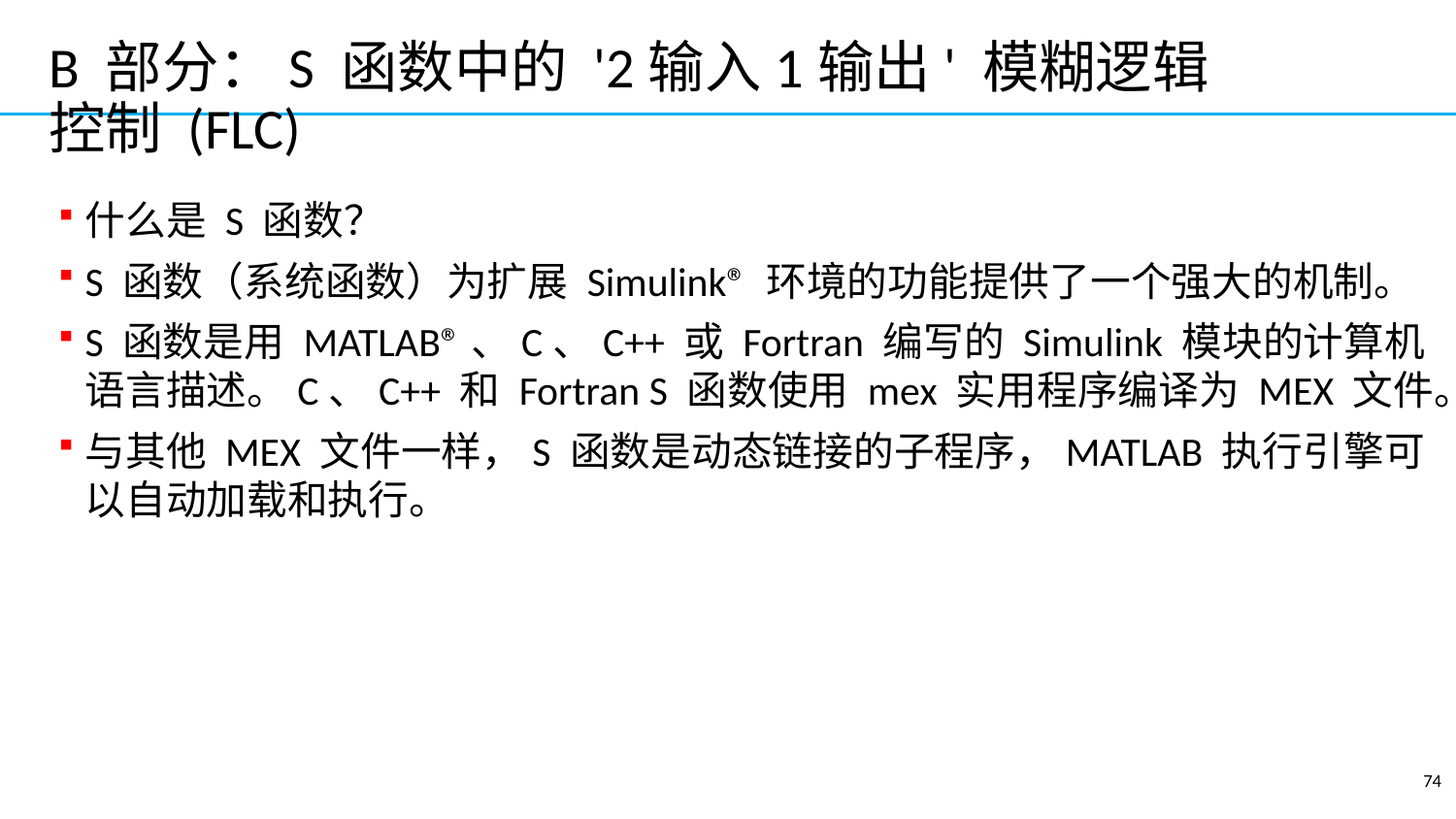

# B 部分：S 函数中的 '2输入1输出' 模糊逻辑控制 (FLC)

什么是 S 函数？
S 函数（系统函数）为扩展 Simulink® 环境的功能提供了一个强大的机制。
S 函数是用 MATLAB®、C、C++ 或 Fortran 编写的 Simulink 模块的计算机语言描述。C、C++ 和 Fortran S 函数使用 mex 实用程序编译为 MEX 文件。
与其他 MEX 文件一样，S 函数是动态链接的子程序，MATLAB 执行引擎可以自动加载和执行。

74